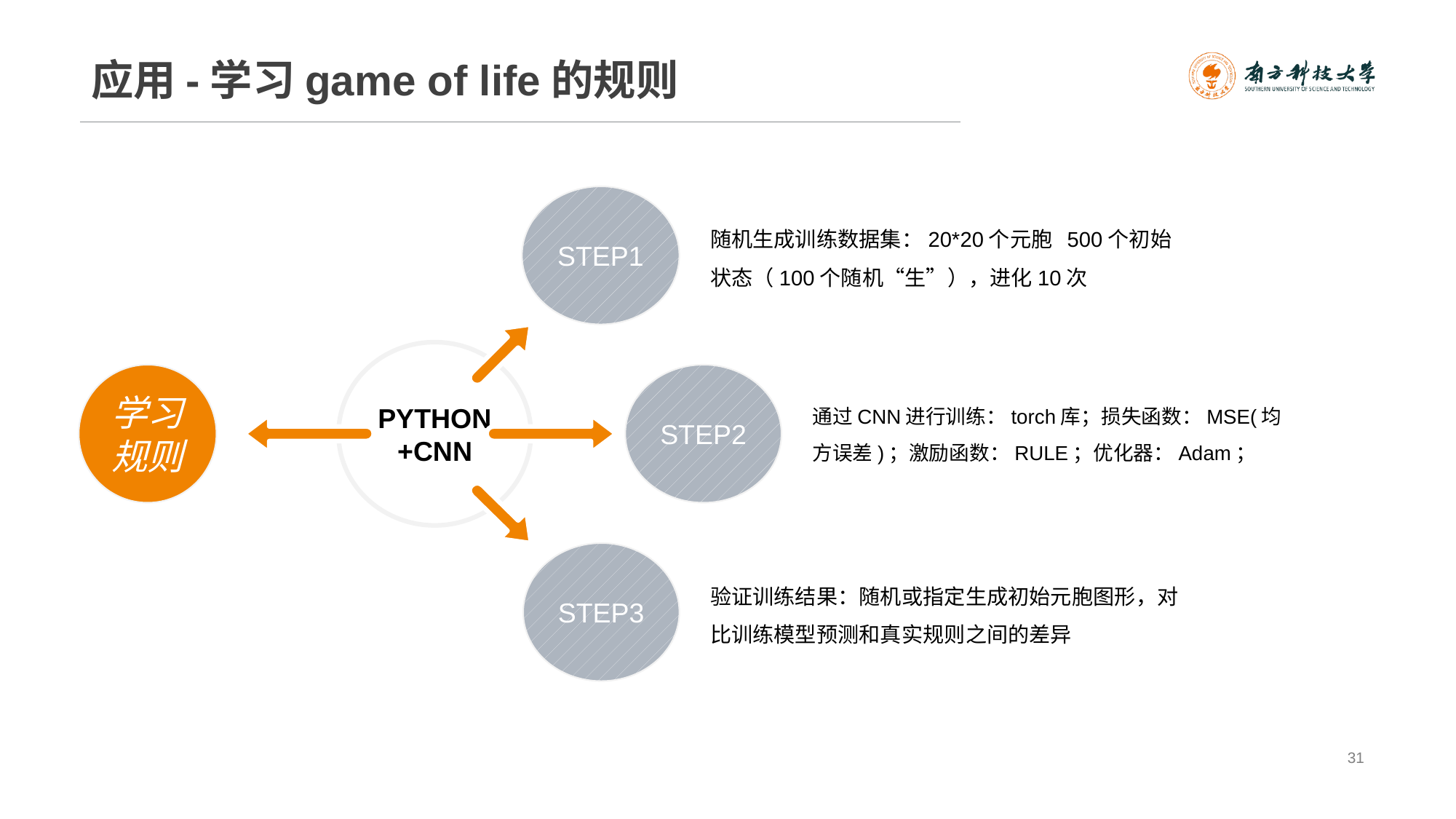

# 应用-学习game of life的规则
STEP1
随机生成训练数据集：20*20个元胞  500个初始状态（100个随机“生”），进化10次

PYTHON+CNN
学习规则
STEP2
通过CNN进行训练：torch库；损失函数：MSE(均方误差)；激励函数：RULE；优化器：Adam；

STEP3
验证训练结果：随机或指定生成初始元胞图形，对比训练模型预测和真实规则之间的差异
31